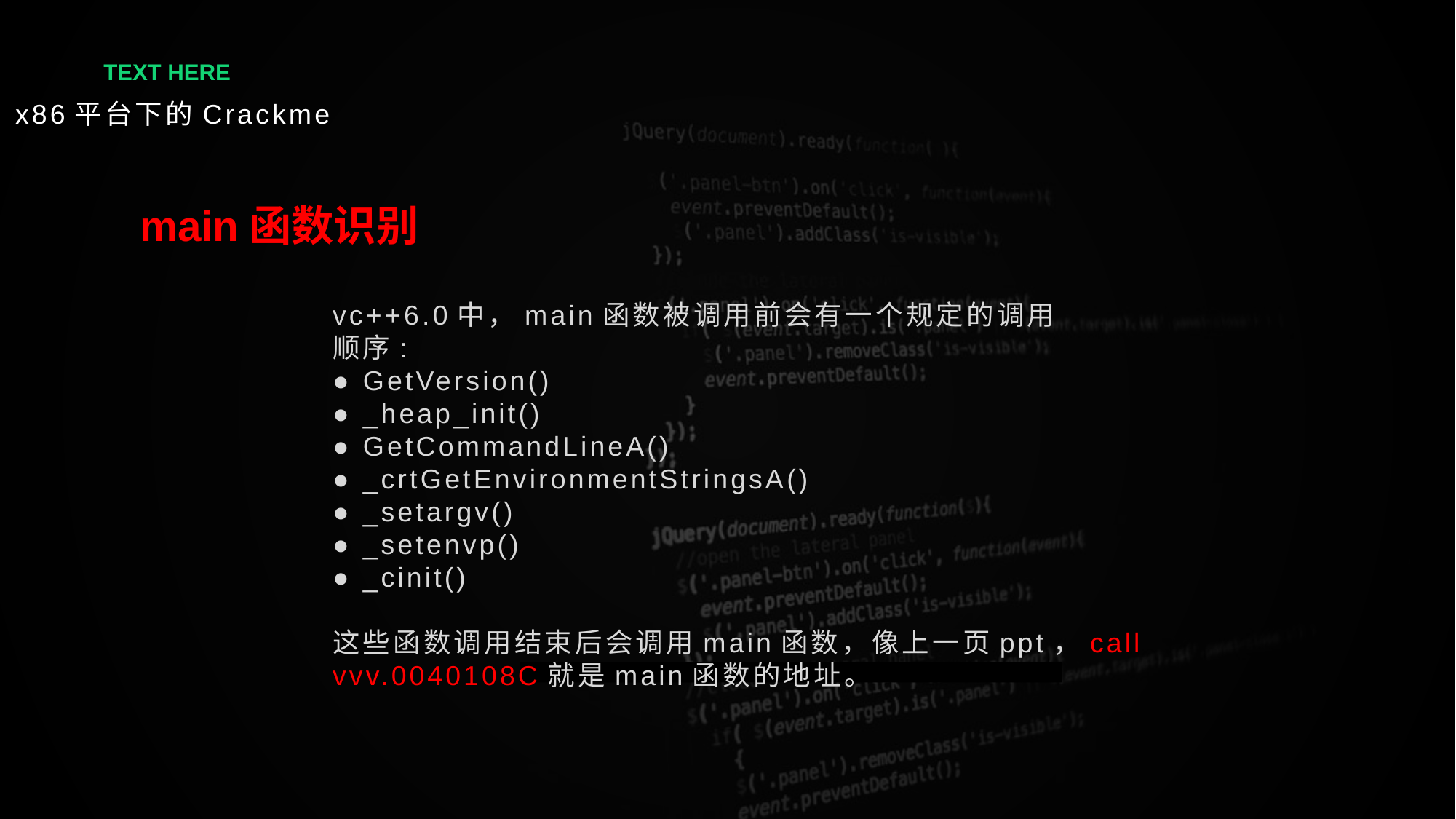

TEXT HERE
x86平台下的Crackme
main函数识别
vc++6.0中，main函数被调用前会有一个规定的调用
顺序:
● GetVersion()
● _heap_init()
● GetCommandLineA()
● _crtGetEnvironmentStringsA()
● _setargv()
● _setenvp()
● _cinit()

这些函数调用结束后会调用main函数，像上一页ppt，call vvv.0040108C就是main函数的地址。